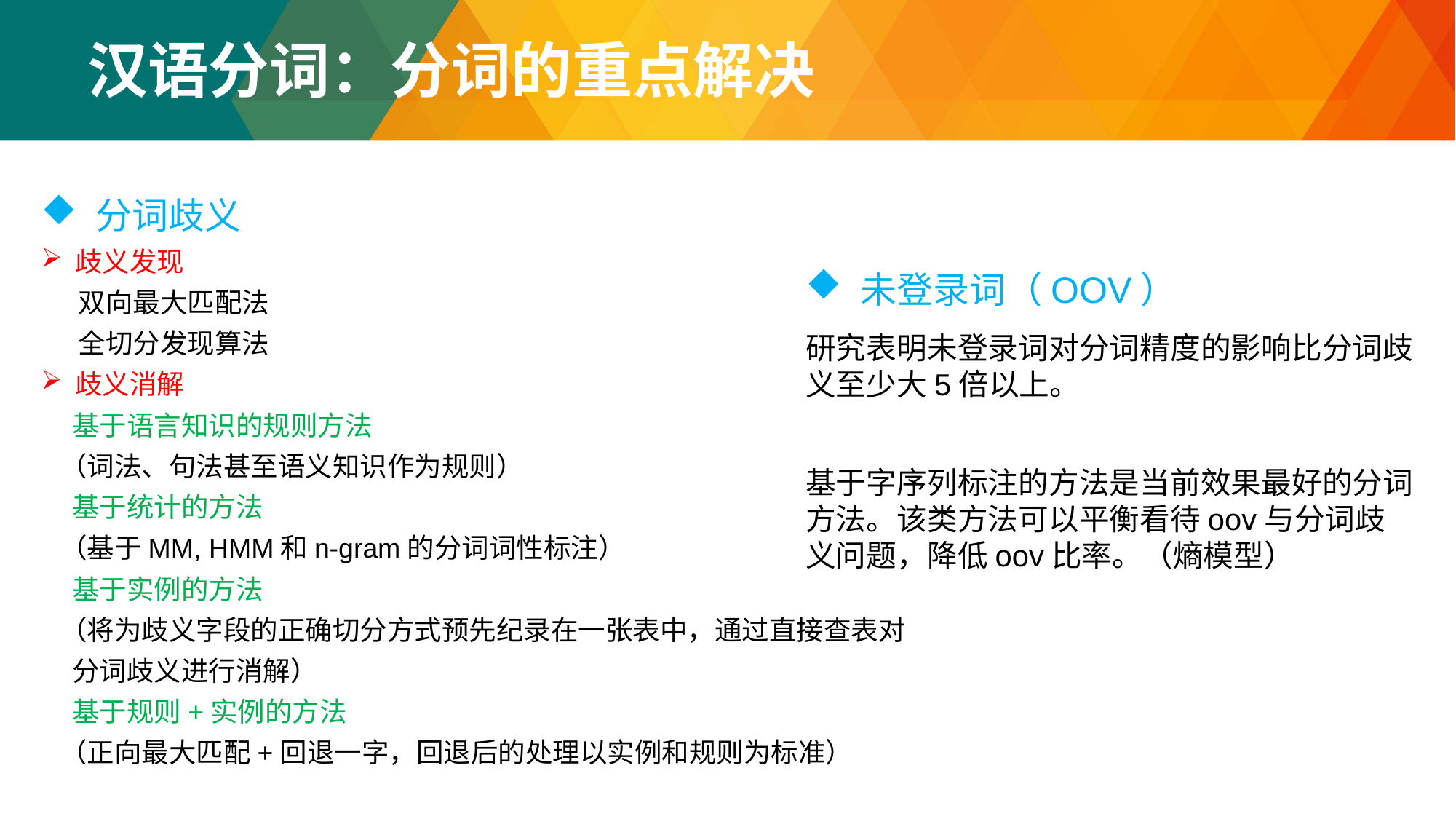

汉语分词：分词的重点解决
分词歧义
歧义发现
     双向最大匹配法
     全切分发现算法
歧义消解
    基于语言知识的规则方法
  （词法、句法甚至语义知识作为规则）
    基于统计的方法
  （基于MM, HMM和n-gram的分词词性标注）
    基于实例的方法
  （将为歧义字段的正确切分方式预先纪录在一张表中，通过直接查表对
    分词歧义进行消解）
    基于规则+实例的方法
  （正向最大匹配+回退一字，回退后的处理以实例和规则为标准）
未登录词（OOV）
研究表明未登录词对分词精度的影响比分词歧义至少大5倍以上。

基于字序列标注的方法是当前效果最好的分词方法。该类方法可以平衡看待oov与分词歧义问题，降低oov比率。（熵模型）